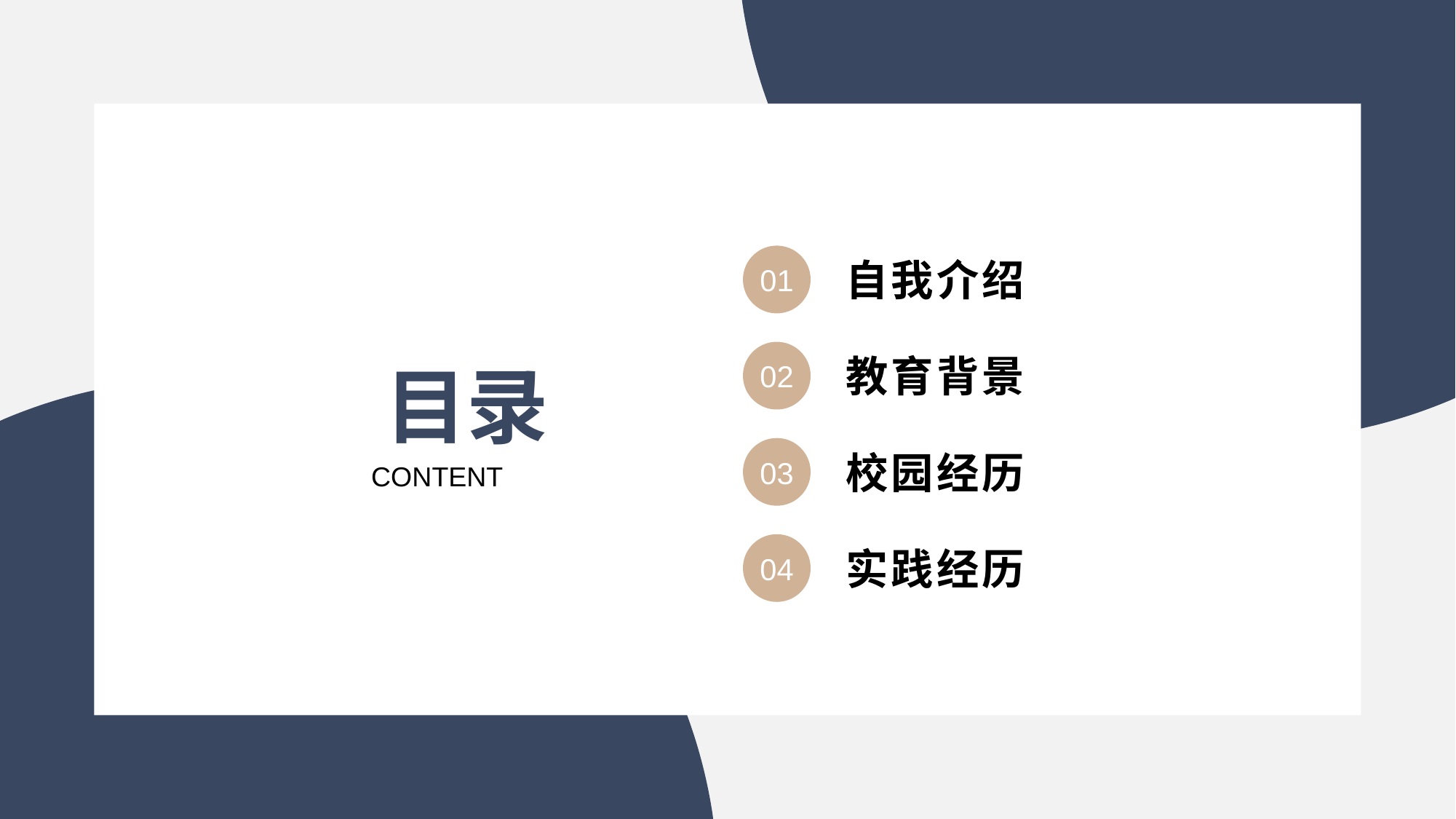

自我介绍
01

教育背景
02

校园经历
03

实践经历
04
目录
CONTENT